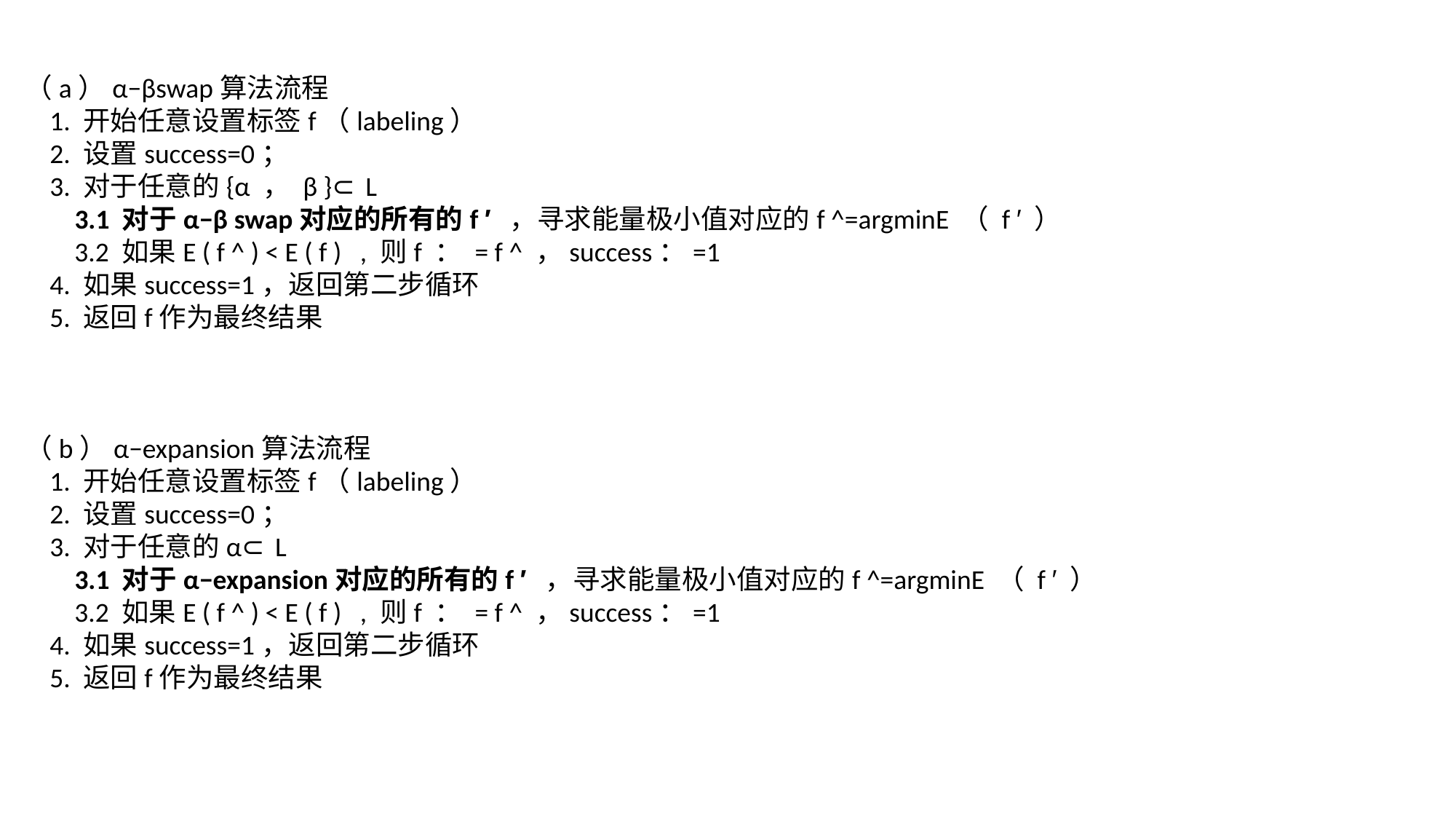

（a）α−βswap算法流程
    1. 开始任意设置标签f（labeling）
    2. 设置success=0；
    3. 对于任意的{α ， β }⊂ L
        3.1 对于α−β swap对应的所有的f ′  ，寻求能量极小值对应的f ^=argminE （ f ′ ）
        3.2 如果E ( f ^ ) < E ( f )   , 则f ： = f ^ ，success：=1
    4. 如果success=1，返回第二步循环
    5. 返回f作为最终结果

（b）α−expansion算法流程
    1. 开始任意设置标签f（labeling）
    2. 设置success=0；
    3. 对于任意的α⊂ L
        3.1 对于α−expansion对应的所有的f ′  ，寻求能量极小值对应的f ^=argminE （ f ′ ）
        3.2 如果E ( f ^ ) < E ( f )   , 则f ： = f ^ ，success：=1
    4. 如果success=1，返回第二步循环
    5. 返回f作为最终结果